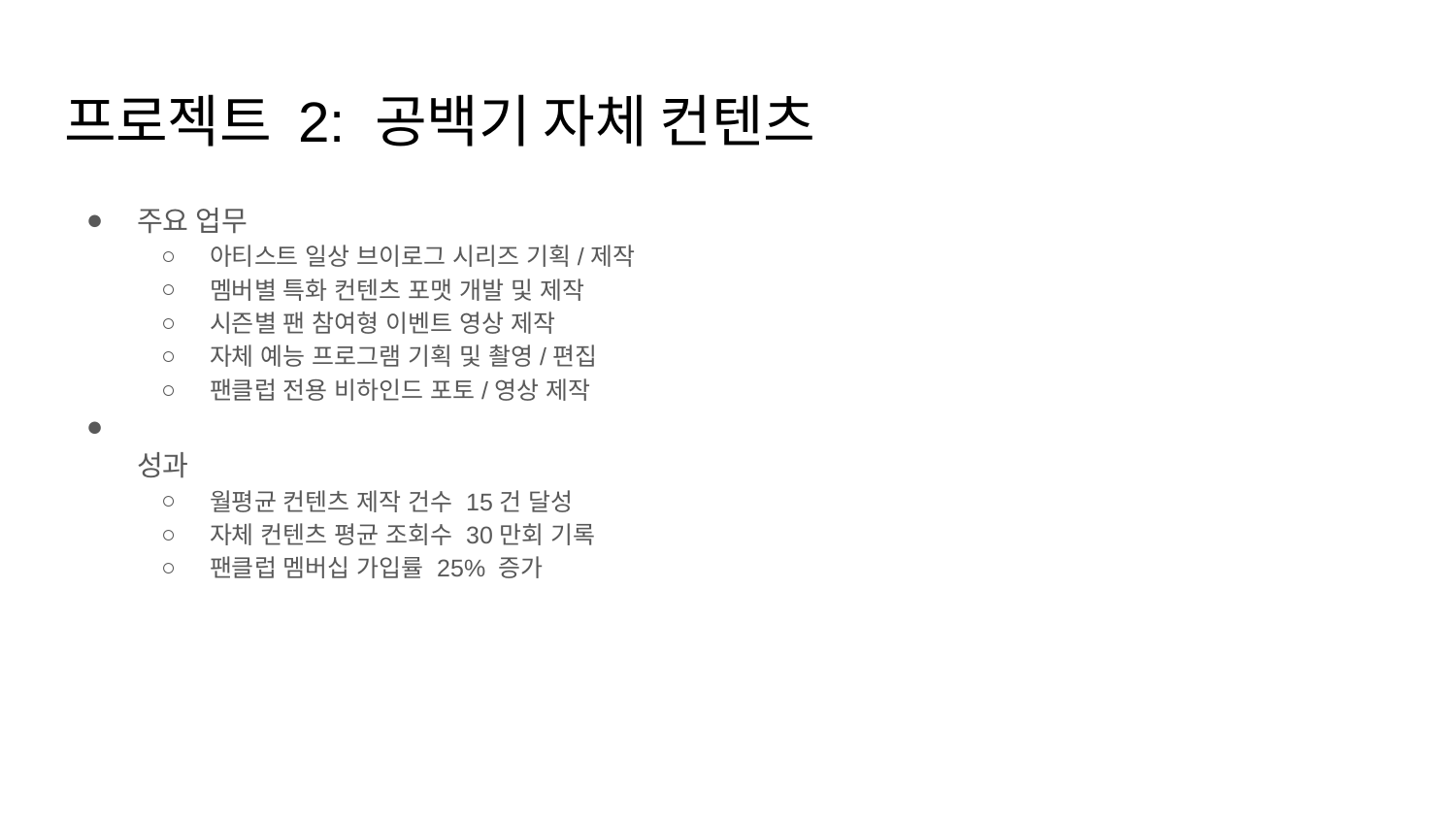

# 프로젝트 2: 공백기 자체 컨텐츠
주요 업무
아티스트 일상 브이로그 시리즈 기획/제작
멤버별 특화 컨텐츠 포맷 개발 및 제작
시즌별 팬 참여형 이벤트 영상 제작
자체 예능 프로그램 기획 및 촬영/편집
팬클럽 전용 비하인드 포토/영상 제작
성과
월평균 컨텐츠 제작 건수 15건 달성
자체 컨텐츠 평균 조회수 30만회 기록
팬클럽 멤버십 가입률 25% 증가